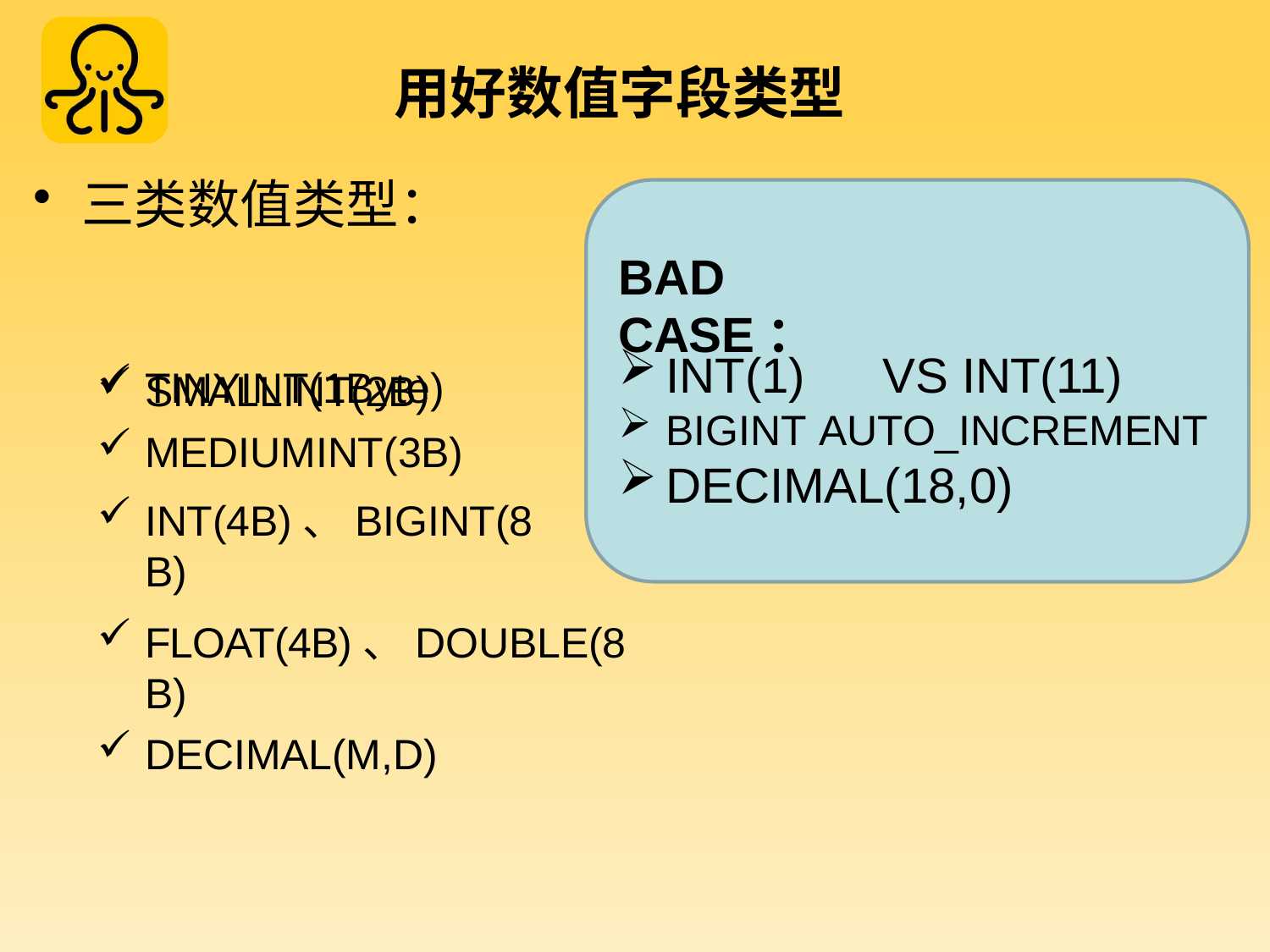

# 用好数值字段类型
三类数值类型：
BAD CASE：
TINYINT(1Byte)

INT(1)	VS INT(11)
BIGINT AUTO_INCREMENT
DECIMAL(18,0)
SMALLINT(2B)
MEDIUMINT(3B)
INT(4B)、BIGINT(8B)
FLOAT(4B)、DOUBLE(8B)
DECIMAL(M,D)